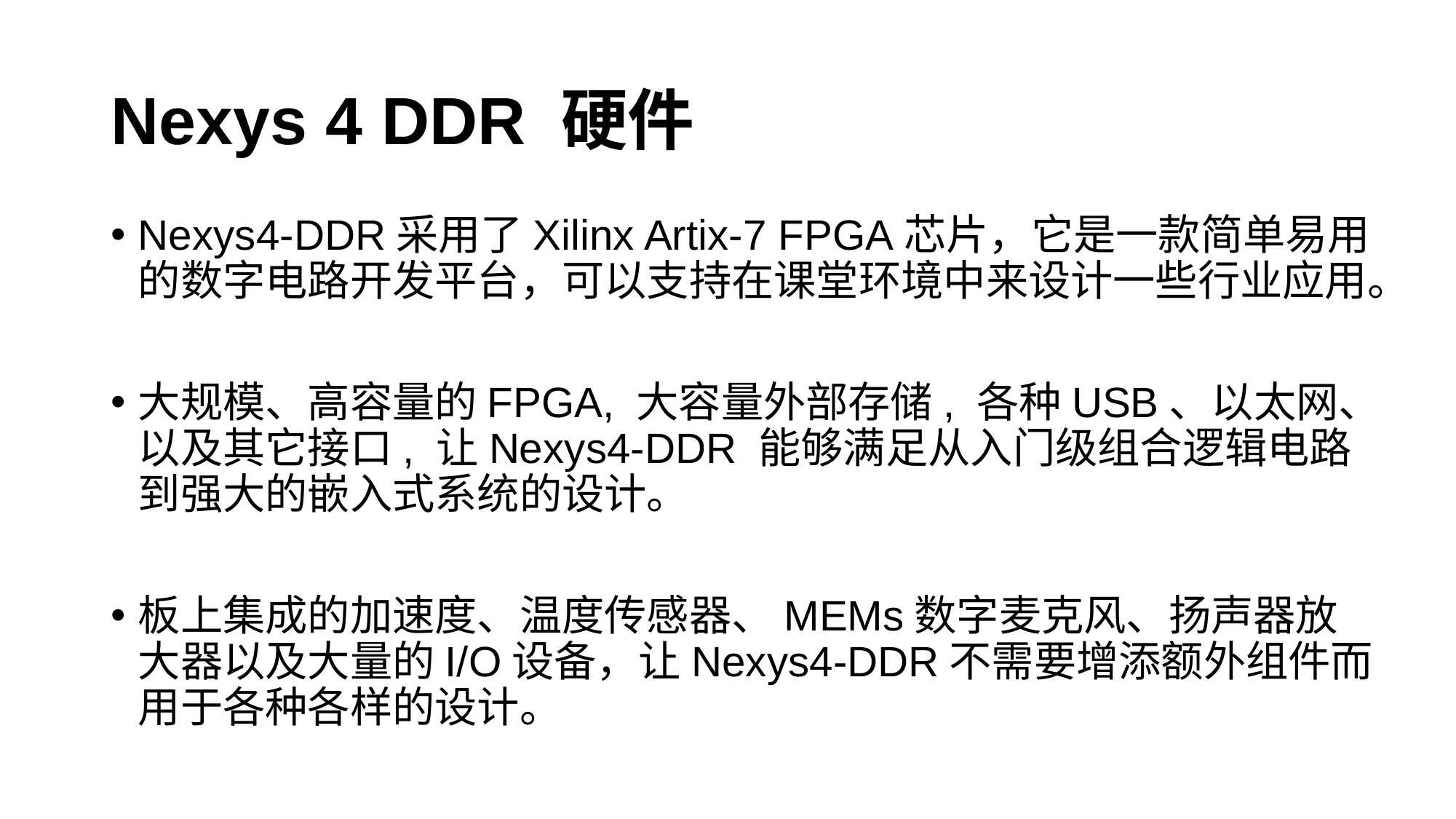

# Nexys 4 DDR 硬件
Nexys4-DDR采用了Xilinx Artix-7 FPGA芯片，它是一款简单易用的数字电路开发平台，可以支持在课堂环境中来设计一些行业应用。

大规模、高容量的FPGA, 大容量外部存储, 各种USB、以太网、以及其它接口, 让Nexys4-DDR 能够满足从入门级组合逻辑电路到强大的嵌入式系统的设计。

板上集成的加速度、温度传感器、MEMs数字麦克风、扬声器放大器以及大量的I/O设备，让Nexys4-DDR不需要增添额外组件而用于各种各样的设计。